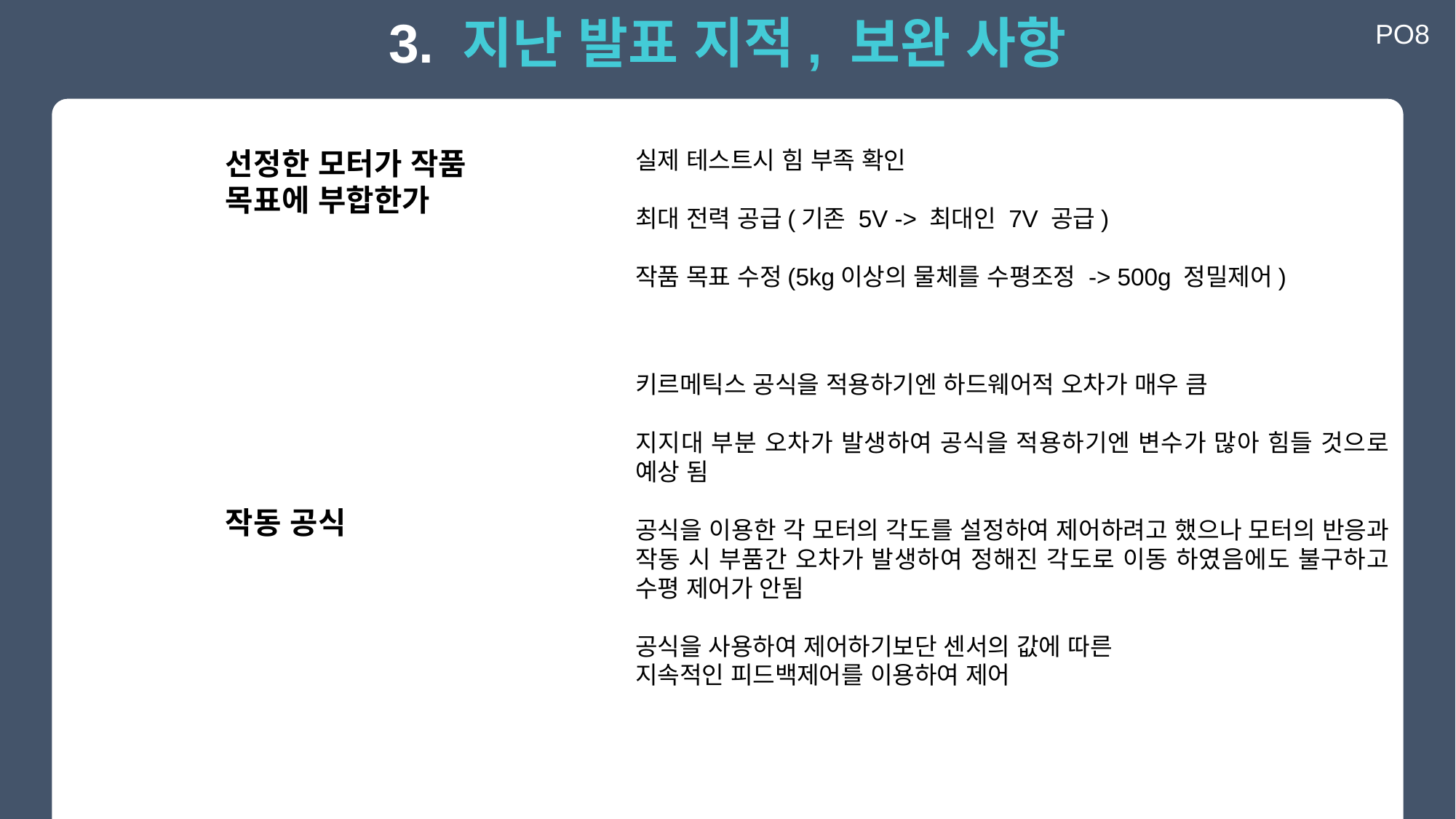

3. 지난 발표 지적, 보완 사항
PO8
선정한 모터가 작품 목표에 부합한가
실제 테스트시 힘 부족 확인

최대 전력 공급(기존 5V -> 최대인 7V 공급)

작품 목표 수정(5kg이상의 물체를 수평조정 -> 500g 정밀제어)
키르메틱스 공식을 적용하기엔 하드웨어적 오차가 매우 큼

지지대 부분 오차가 발생하여 공식을 적용하기엔 변수가 많아 힘들 것으로 예상 됨

공식을 이용한 각 모터의 각도를 설정하여 제어하려고 했으나 모터의 반응과 작동 시 부품간 오차가 발생하여 정해진 각도로 이동 하였음에도 불구하고 수평 제어가 안됨

공식을 사용하여 제어하기보단 센서의 값에 따른
지속적인 피드백제어를 이용하여 제어

작동 공식